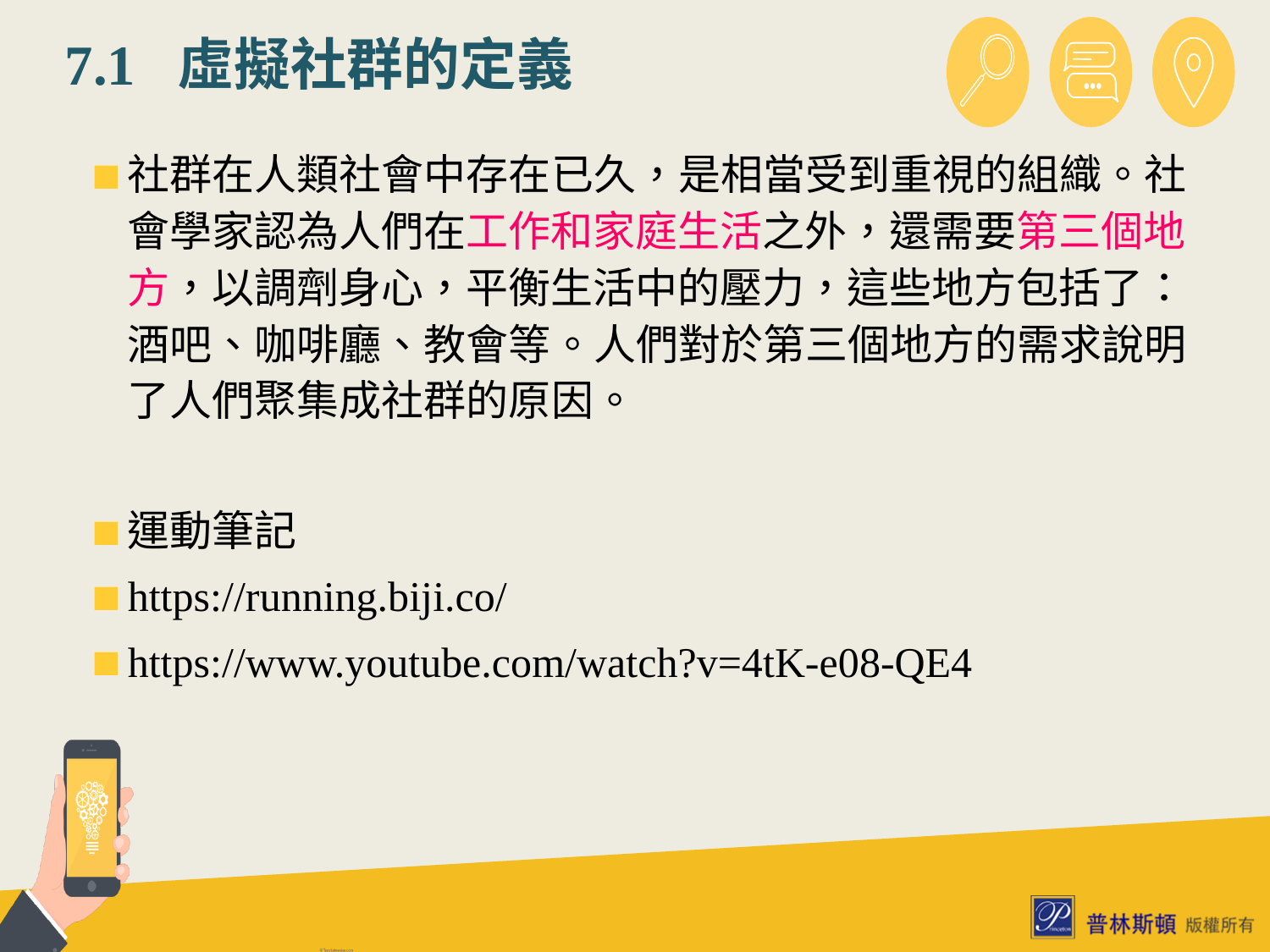

# 7.1  虛擬社群的定義
社群在人類社會中存在已久，是相當受到重視的組織。社會學家認為人們在工作和家庭生活之外，還需要第三個地方，以調劑身心，平衡生活中的壓力，這些地方包括了：酒吧、咖啡廳、教會等。人們對於第三個地方的需求說明了人們聚集成社群的原因。

運動筆記
https://running.biji.co/
https://www.youtube.com/watch?v=4tK-e08-QE4